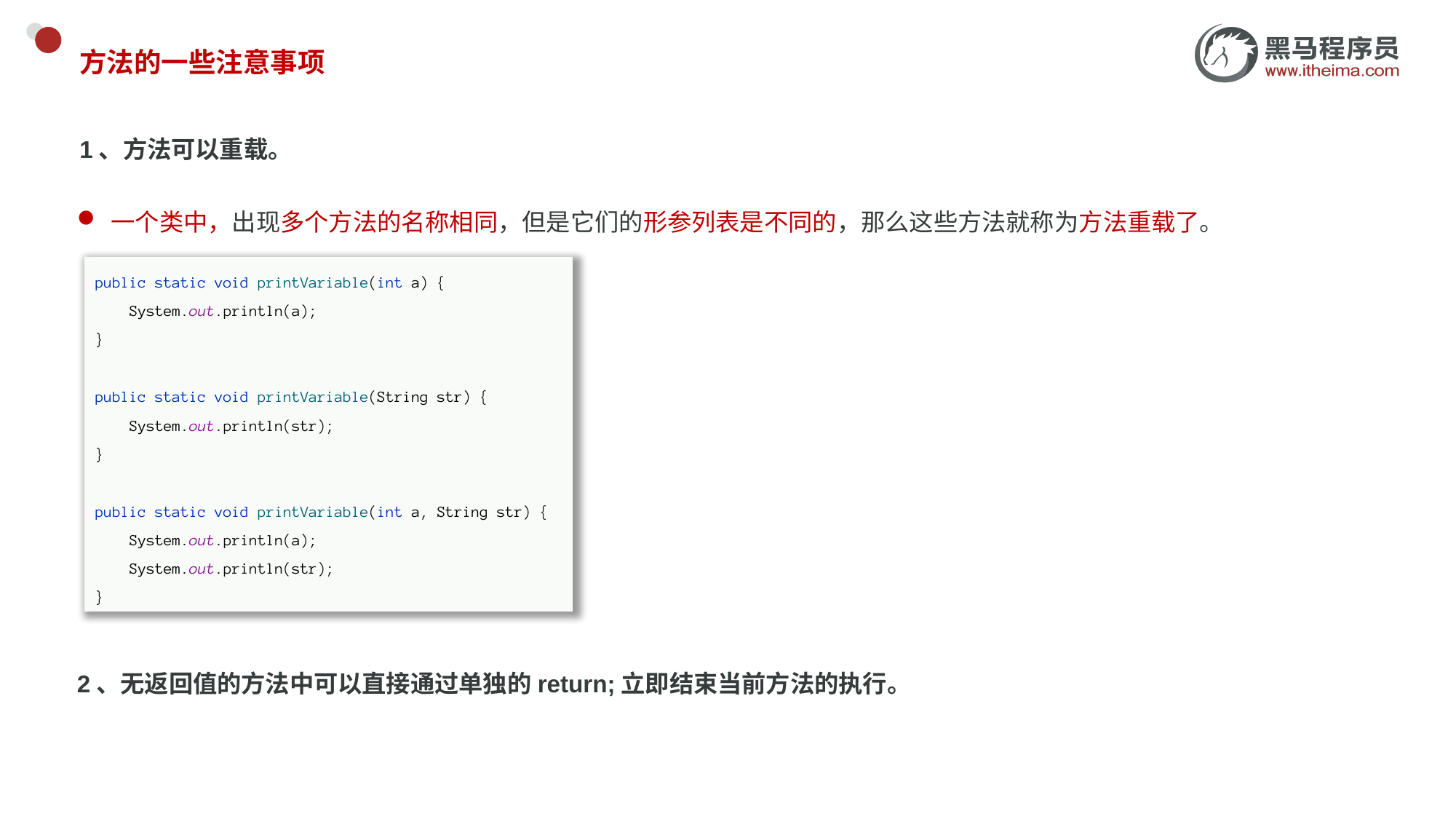

# 方法的一些注意事项
1、方法可以重载。
一个类中，出现多个方法的名称相同，但是它们的形参列表是不同的，那么这些方法就称为方法重载了。
public static void printVariable(int a) {
    System.out.println(a);
}
public static void printVariable(String str) {
    System.out.println(str);
}
public static void printVariable(int a, String str) {
    System.out.println(a);
    System.out.println(str);
}
2、无返回值的方法中可以直接通过单独的return;立即结束当前方法的执行。